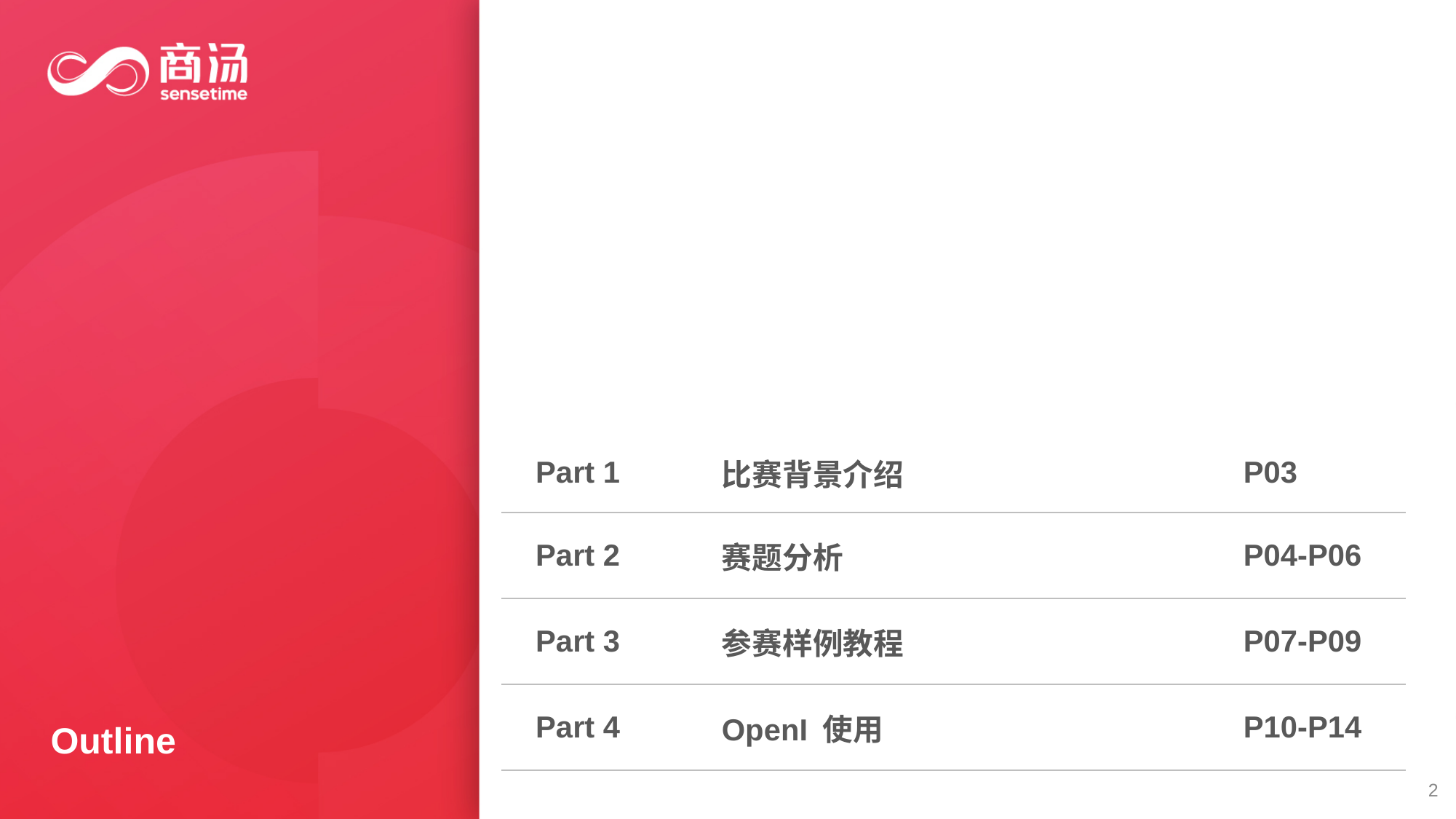

| Part 1 | 比赛背景介绍 | P03 |
| --- | --- | --- |
| Part 2 | 赛题分析 | P04-P06 |
| Part 3 | 参赛样例教程 | P07-P09 |
| Part 4 | OpenI 使用 | P10-P14 |
Outline
2